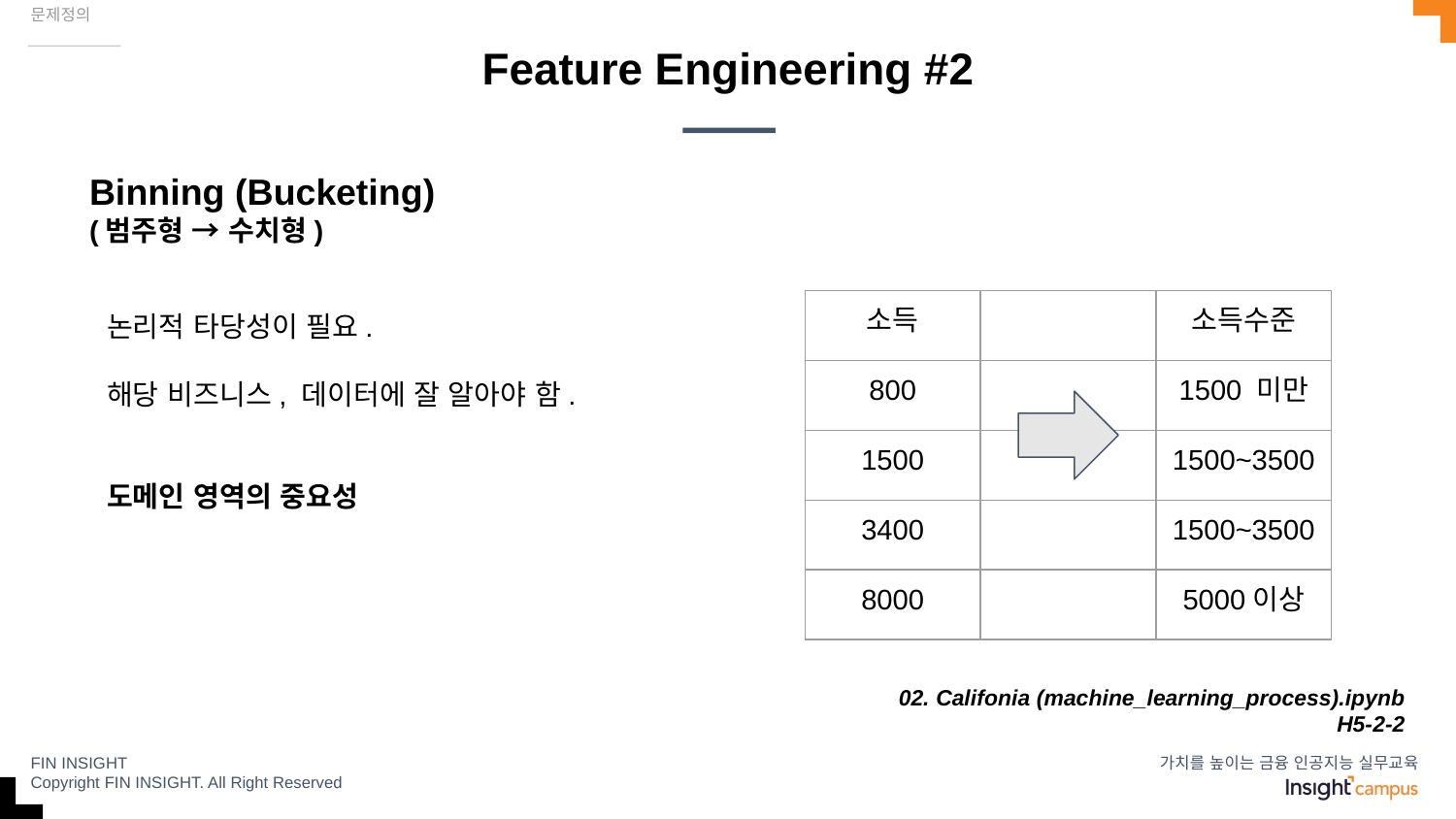

문제정의
# Feature Engineering #2
Binning (Bucketing)
(범주형 → 수치형)

| 소득 |  | 소득수준 |
| --- | --- | --- |
| 800 |  | 1500 미만 |
| 1500 |  | 1500~3500 |
| 3400 |  | 1500~3500 |
| 8000 |  | 5000이상 |
논리적 타당성이 필요.

해당 비즈니스, 데이터에 잘 알아야 함.

도메인 영역의 중요성

02. Califonia (machine_learning_process).ipynb
H5-2-2